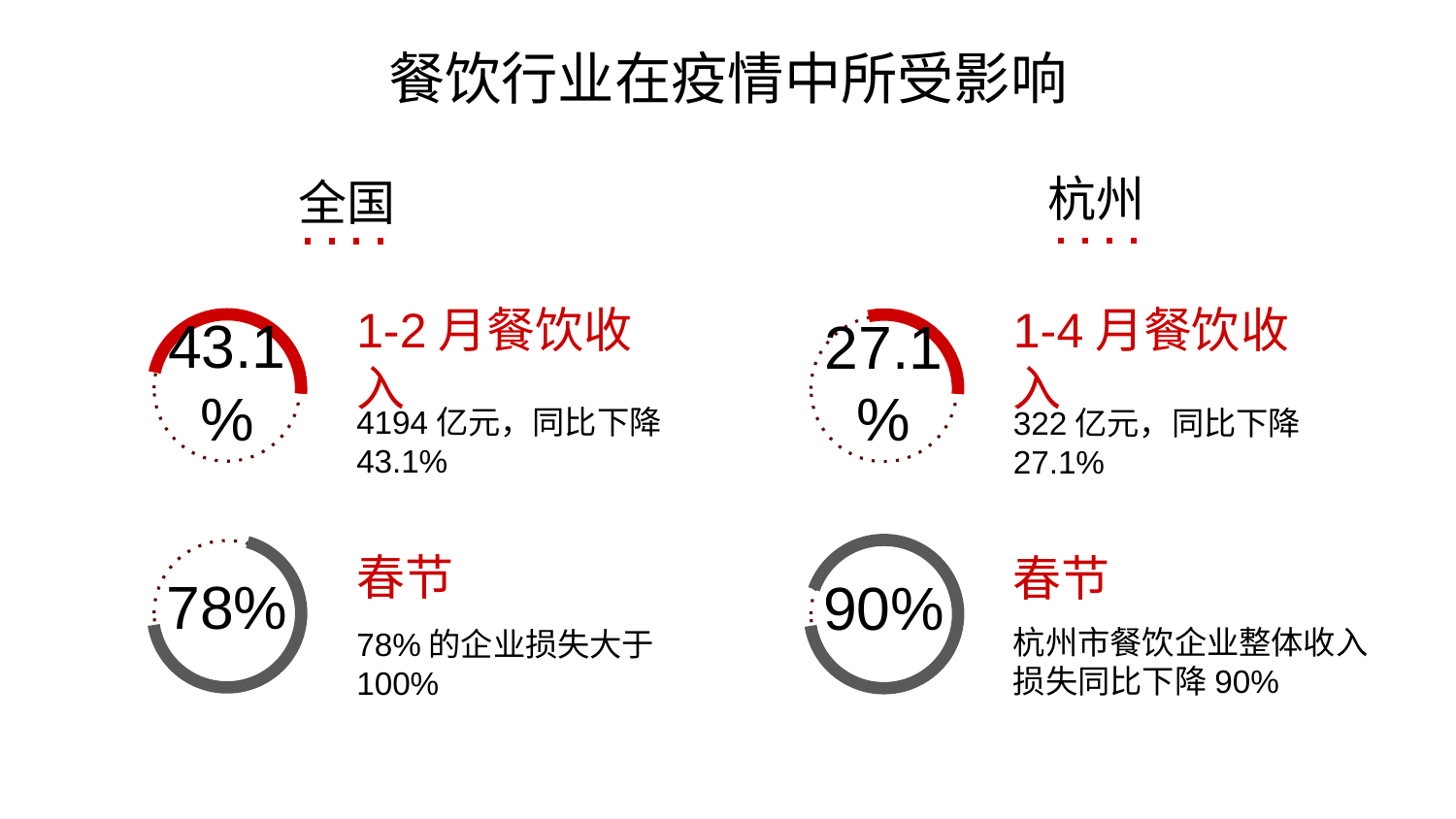

# 餐饮行业在疫情中所受影响
杭州
全国

1-2月餐饮收入
1-4月餐饮收入
43.1%
27.1%
4194亿元，同比下降43.1%
322亿元，同比下降27.1%

春节
春节
78%
90%
杭州市餐饮企业整体收入损失同比下降90%
78%的企业损失大于100%